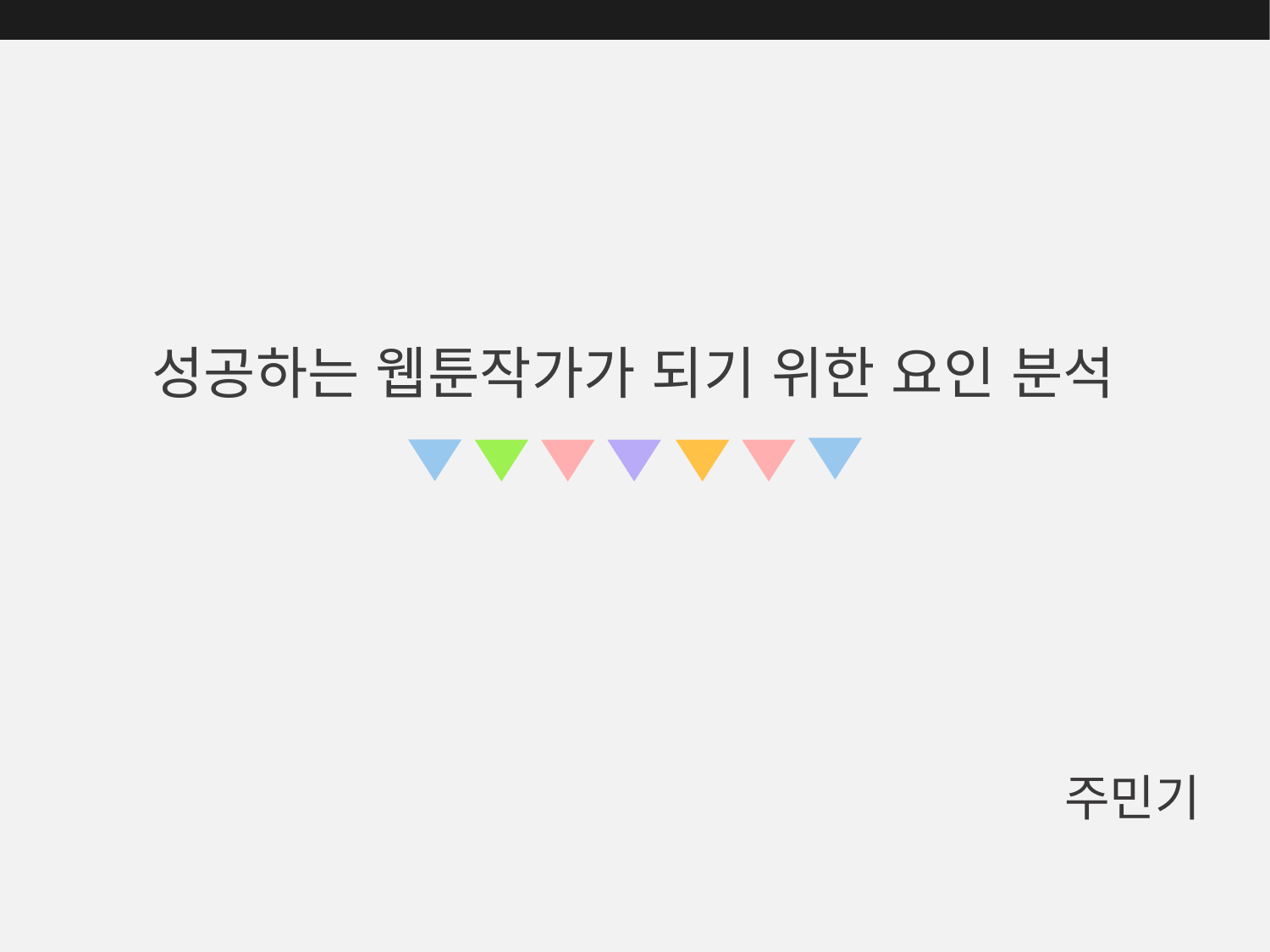

성공하는 웹툰작가가 되기 위한 요인 분석

주민기